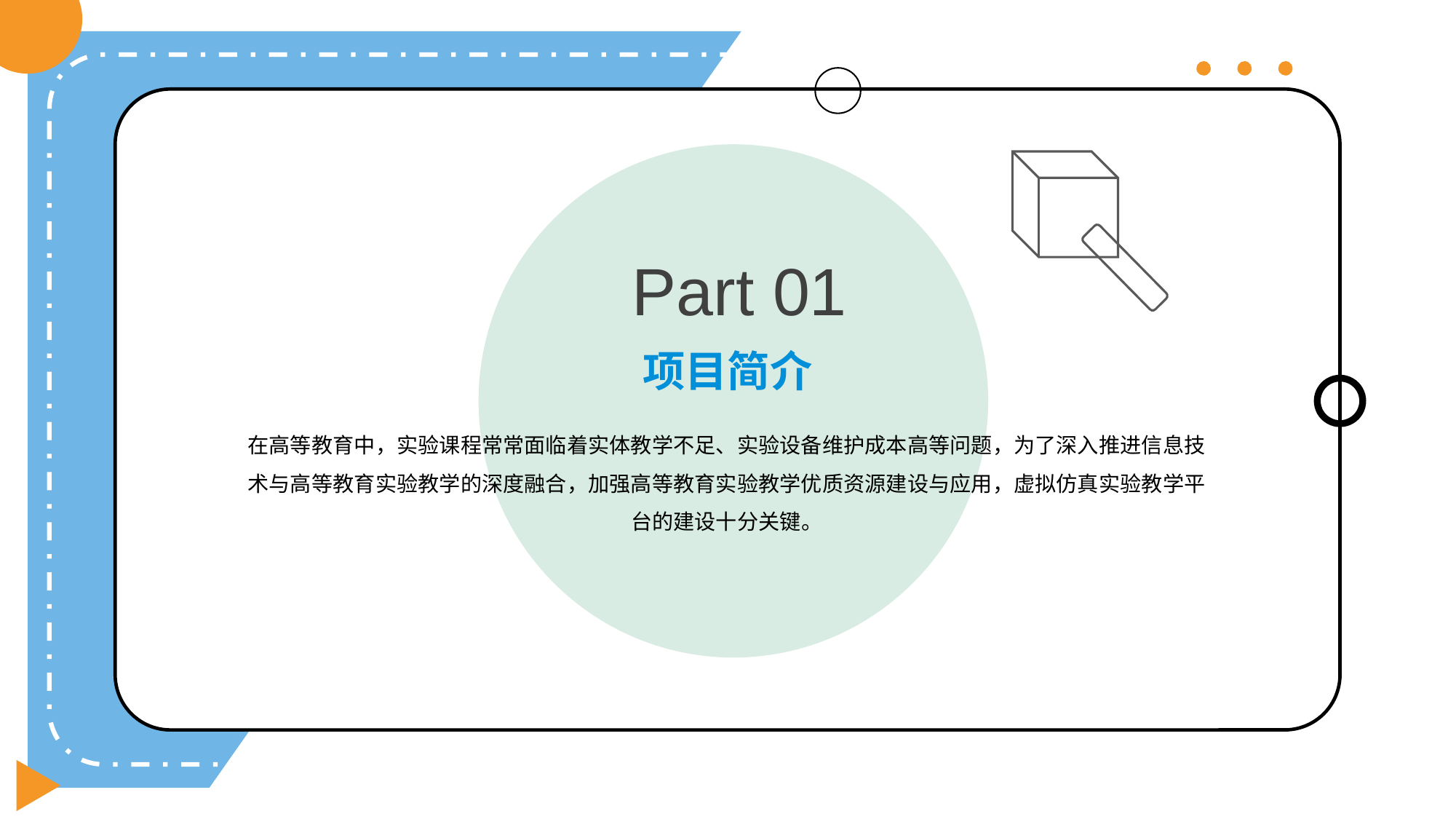

Part 01

项目简介

在高等教育中，实验课程常常面临着实体教学不足、实验设备维护成本高等问题，为了深入推进信息技术与高等教育实验教学的深度融合，加强高等教育实验教学优质资源建设与应用，虚拟仿真实验教学平台的建设十分关键。